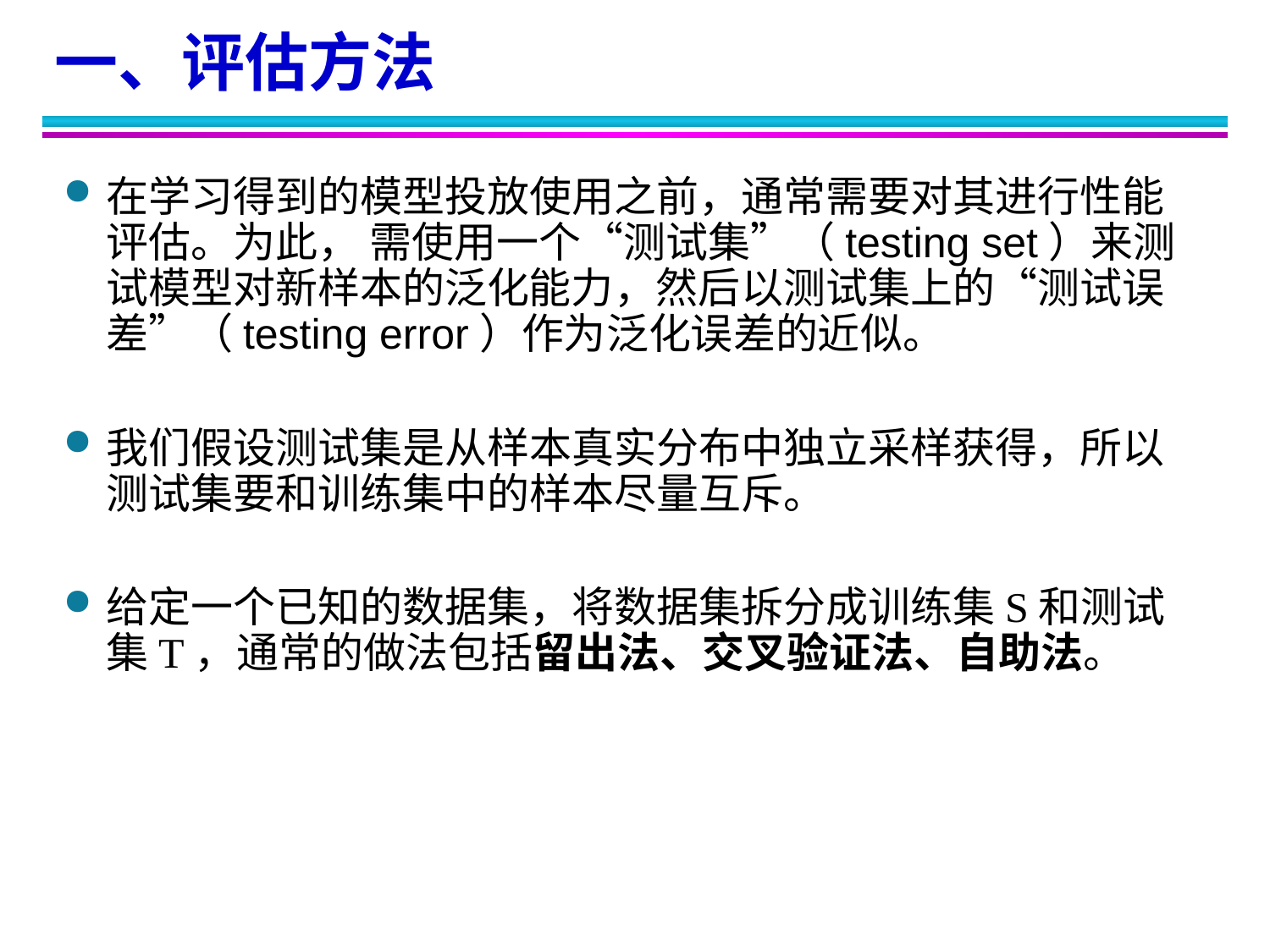

一、评估方法
在学习得到的模型投放使用之前，通常需要对其进行性能评估。为此， 需使用一个“测试集”（testing set）来测试模型对新样本的泛化能力，然后以测试集上的“测试误差”（testing error）作为泛化误差的近似。

我们假设测试集是从样本真实分布中独立采样获得，所以测试集要和训练集中的样本尽量互斥。

给定一个已知的数据集，将数据集拆分成训练集S和测试集T，通常的做法包括留出法、交叉验证法、自助法。